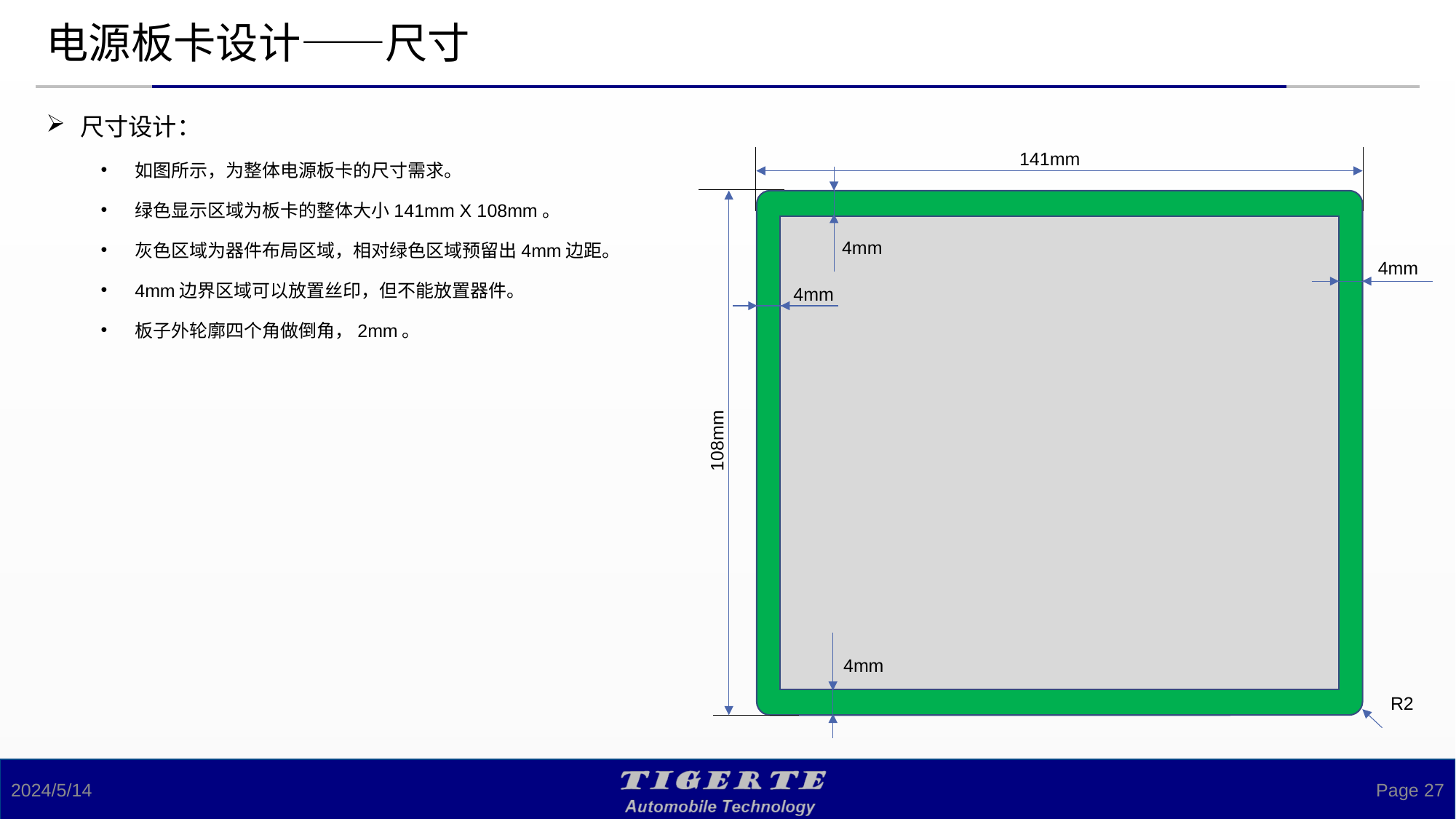

# 电源板卡设计——尺寸
尺寸设计：
如图所示，为整体电源板卡的尺寸需求。
绿色显示区域为板卡的整体大小141mm X 108mm。
灰色区域为器件布局区域，相对绿色区域预留出4mm边距。
4mm边界区域可以放置丝印，但不能放置器件。
板子外轮廓四个角做倒角，2mm。
141mm

4mm
4mm
4mm
108mm
4mm
R2
2024/5/14
Page 27